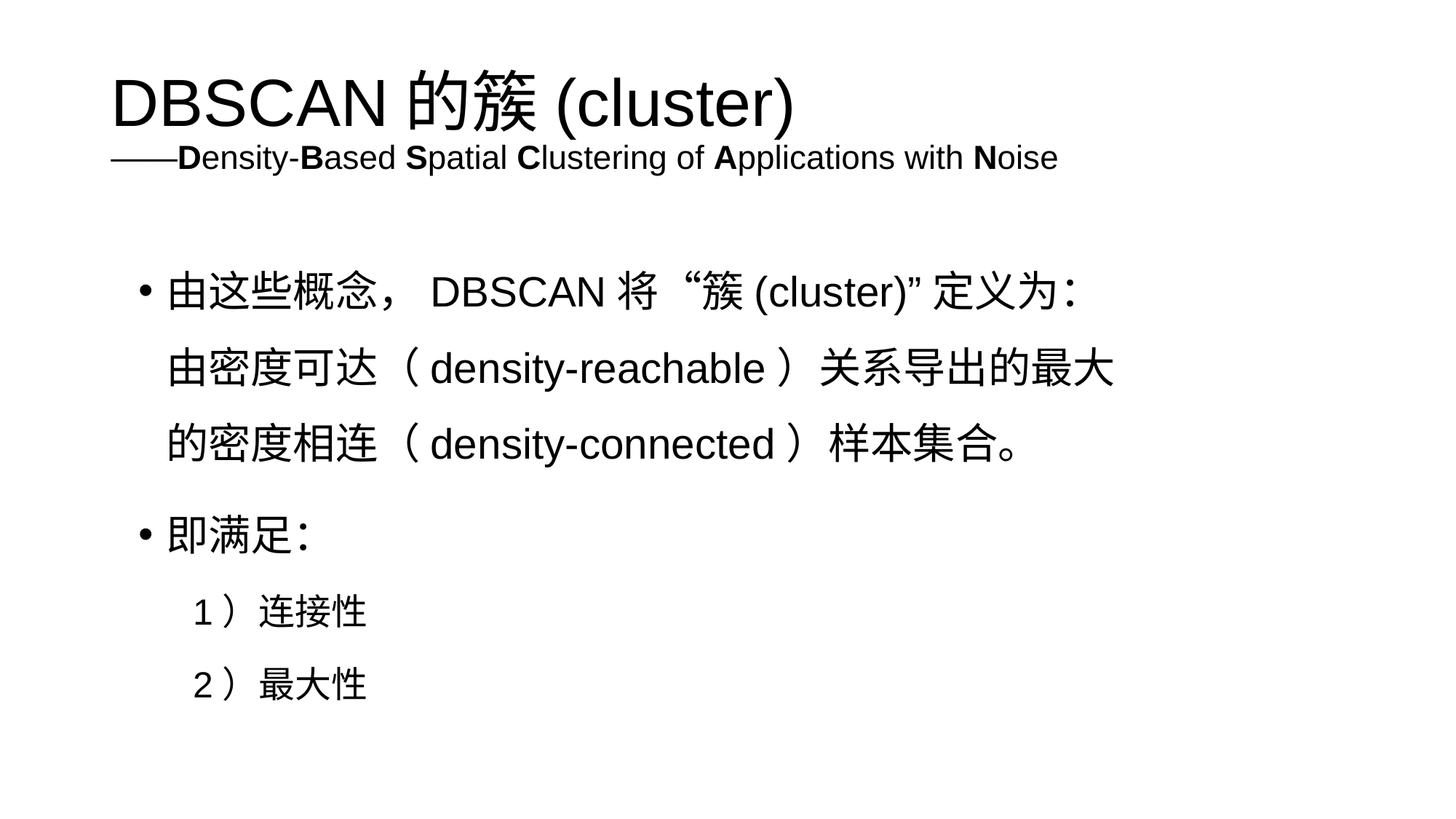

# DBSCAN的簇(cluster) ——Density-Based Spatial Clustering of Applications with Noise
由这些概念，DBSCAN将“簇(cluster)”定义为：由密度可达（density-reachable）关系导出的最大的密度相连（density-connected）样本集合。
即满足：
1）连接性
2）最大性